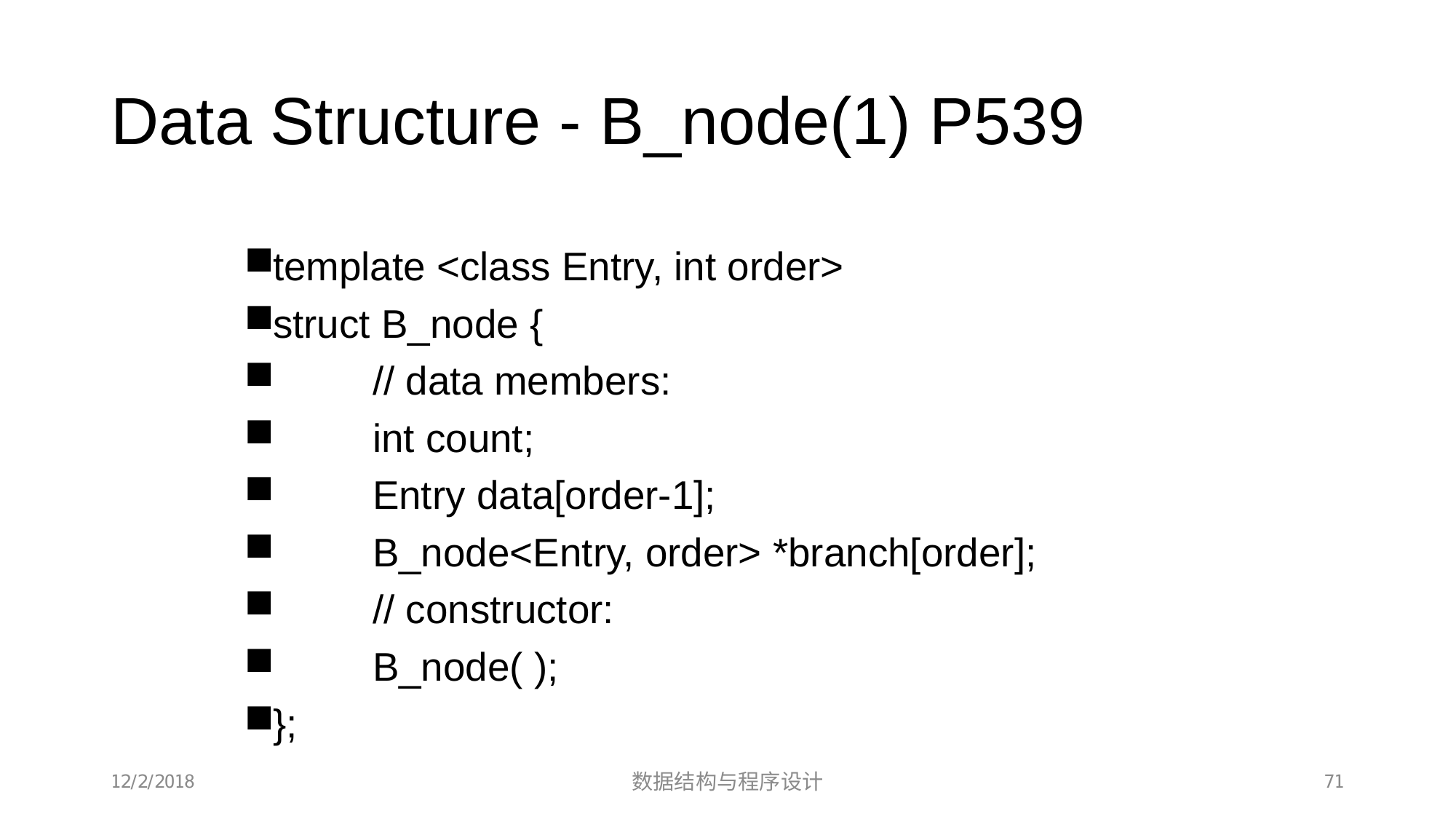

# Data Structure - B_node(1) P539
template <class Entry, int order>
struct B_node {
	// data members:
	int count;
	Entry data[order-1];
	B_node<Entry, order> *branch[order];
	// constructor:
	B_node( );
};
12/2/2018
数据结构与程序设计
71